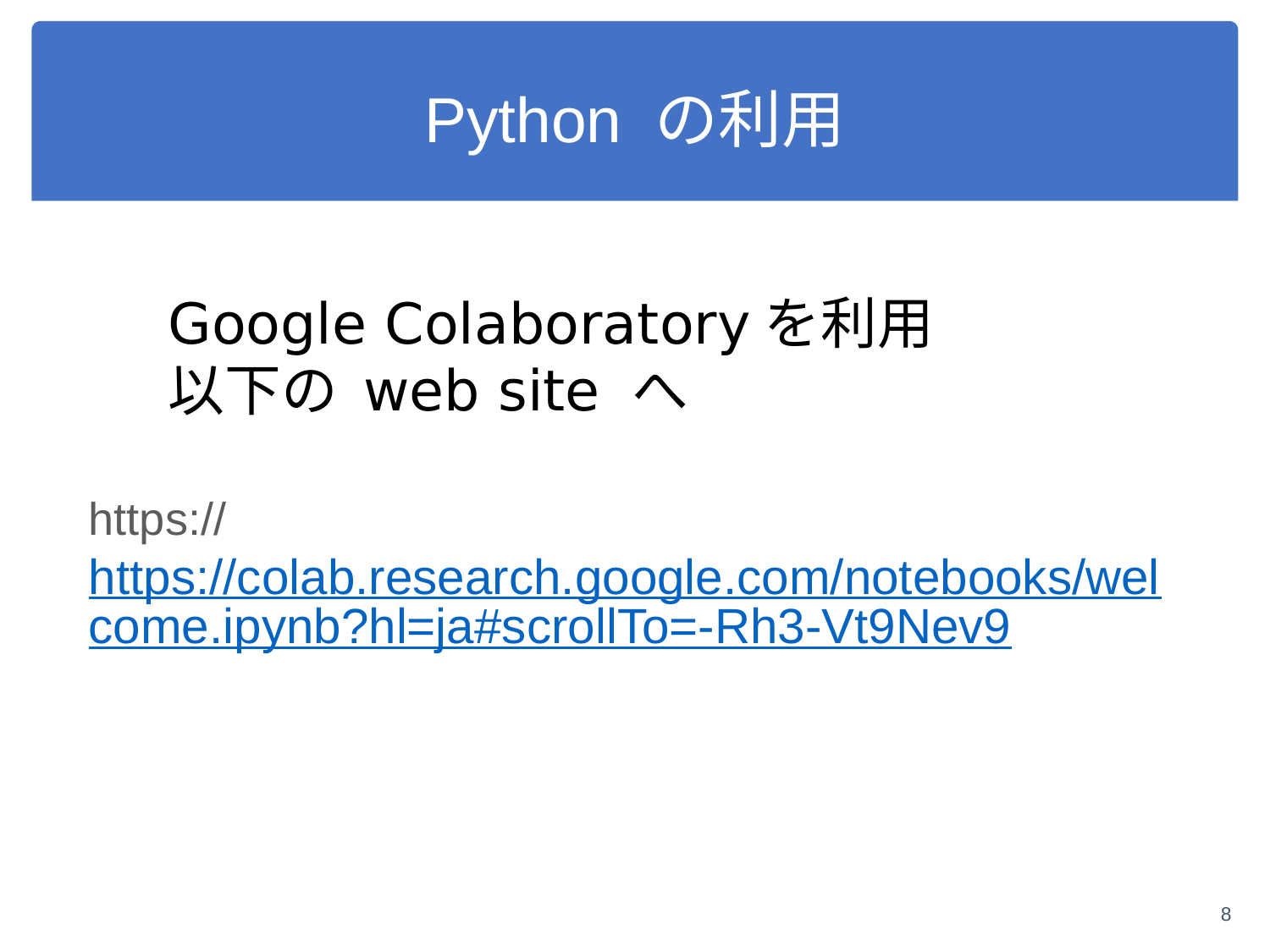

# Python の利用
Google Colaboratoryを利用
以下の web site へ
https://https://colab.research.google.com/notebooks/welcome.ipynb?hl=ja#scrollTo=-Rh3-Vt9Nev9
8